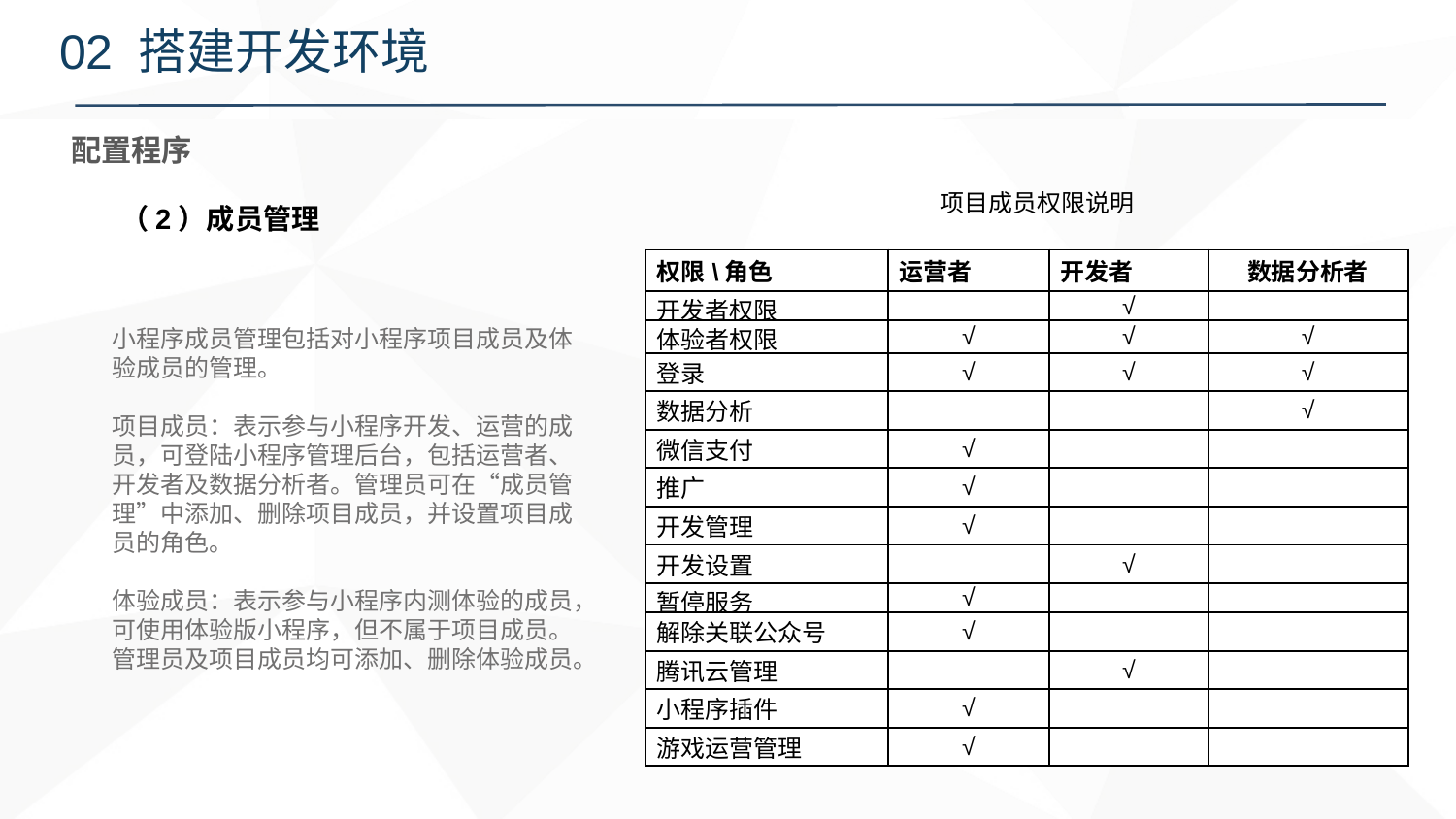

# 02 搭建开发环境
配置程序
项目成员权限说明
（2）成员管理
| 权限\角色 | 运营者 | 开发者 | 数据分析者 |
| --- | --- | --- | --- |
| 开发者权限 |  | √ |  |
| 体验者权限 | √ | √ | √ |
| 登录 | √ | √ | √ |
| 数据分析 |  |  | √ |
| 微信支付 | √ |  |  |
| 推广 | √ |  |  |
| 开发管理 | √ |  |  |
| 开发设置 |  | √ |  |
| 暂停服务 | √ |  |  |
| 解除关联公众号 | √ |  |  |
| 腾讯云管理 |  | √ |  |
| 小程序插件 | √ |  |  |
| 游戏运营管理 | √ |  |  |
小程序成员管理包括对小程序项目成员及体验成员的管理。

项目成员：表示参与小程序开发、运营的成员，可登陆小程序管理后台，包括运营者、开发者及数据分析者。管理员可在“成员管理”中添加、删除项目成员，并设置项目成员的角色。

体验成员：表示参与小程序内测体验的成员，可使用体验版小程序，但不属于项目成员。管理员及项目成员均可添加、删除体验成员。